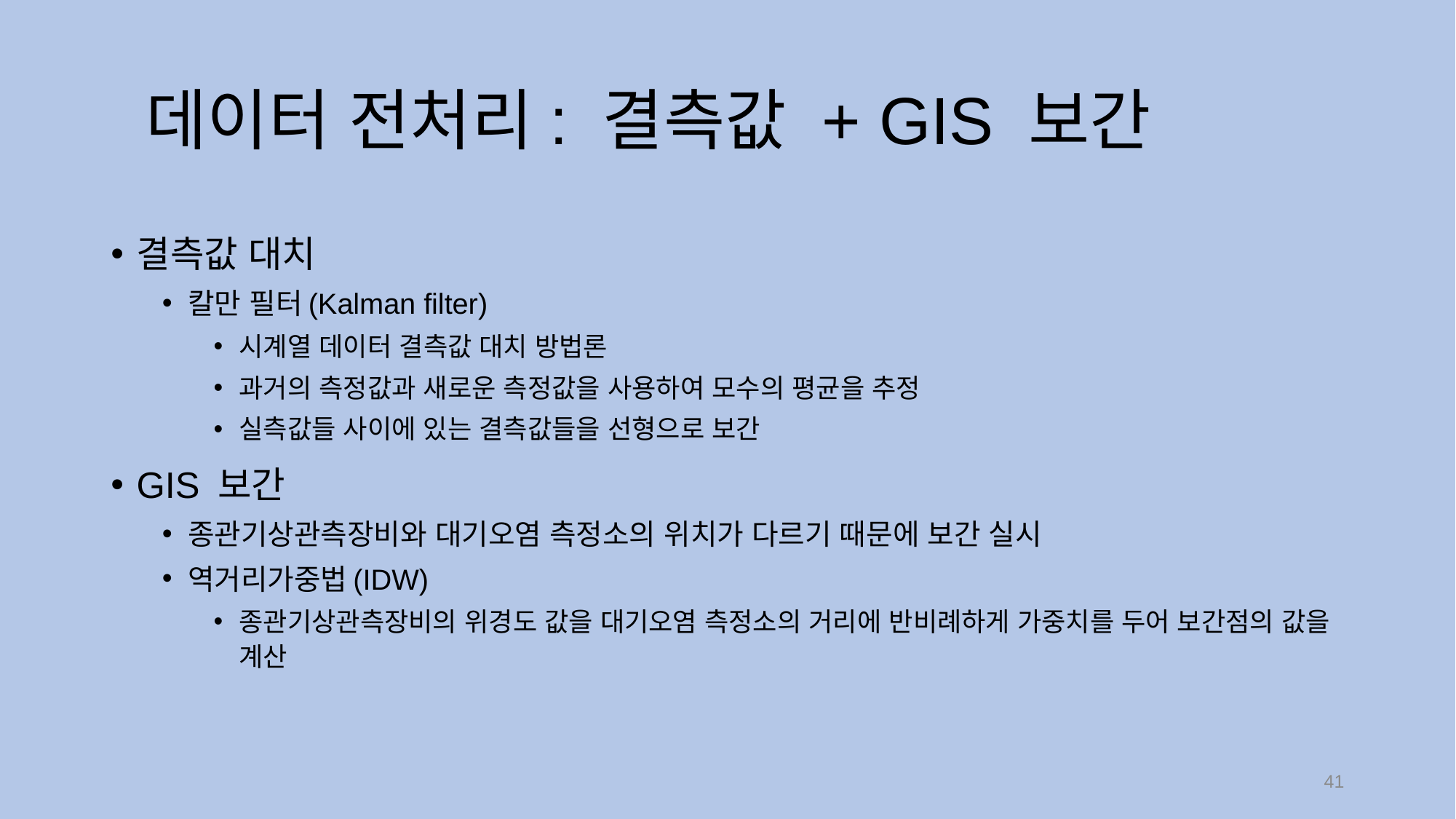

# 데이터 전처리: 결측값 + GIS 보간
결측값 대치
칼만 필터(Kalman filter)
시계열 데이터 결측값 대치 방법론
과거의 측정값과 새로운 측정값을 사용하여 모수의 평균을 추정
실측값들 사이에 있는 결측값들을 선형으로 보간
GIS 보간
종관기상관측장비와 대기오염 측정소의 위치가 다르기 때문에 보간 실시
역거리가중법(IDW)
종관기상관측장비의 위경도 값을 대기오염 측정소의 거리에 반비례하게 가중치를 두어 보간점의 값을 계산

41